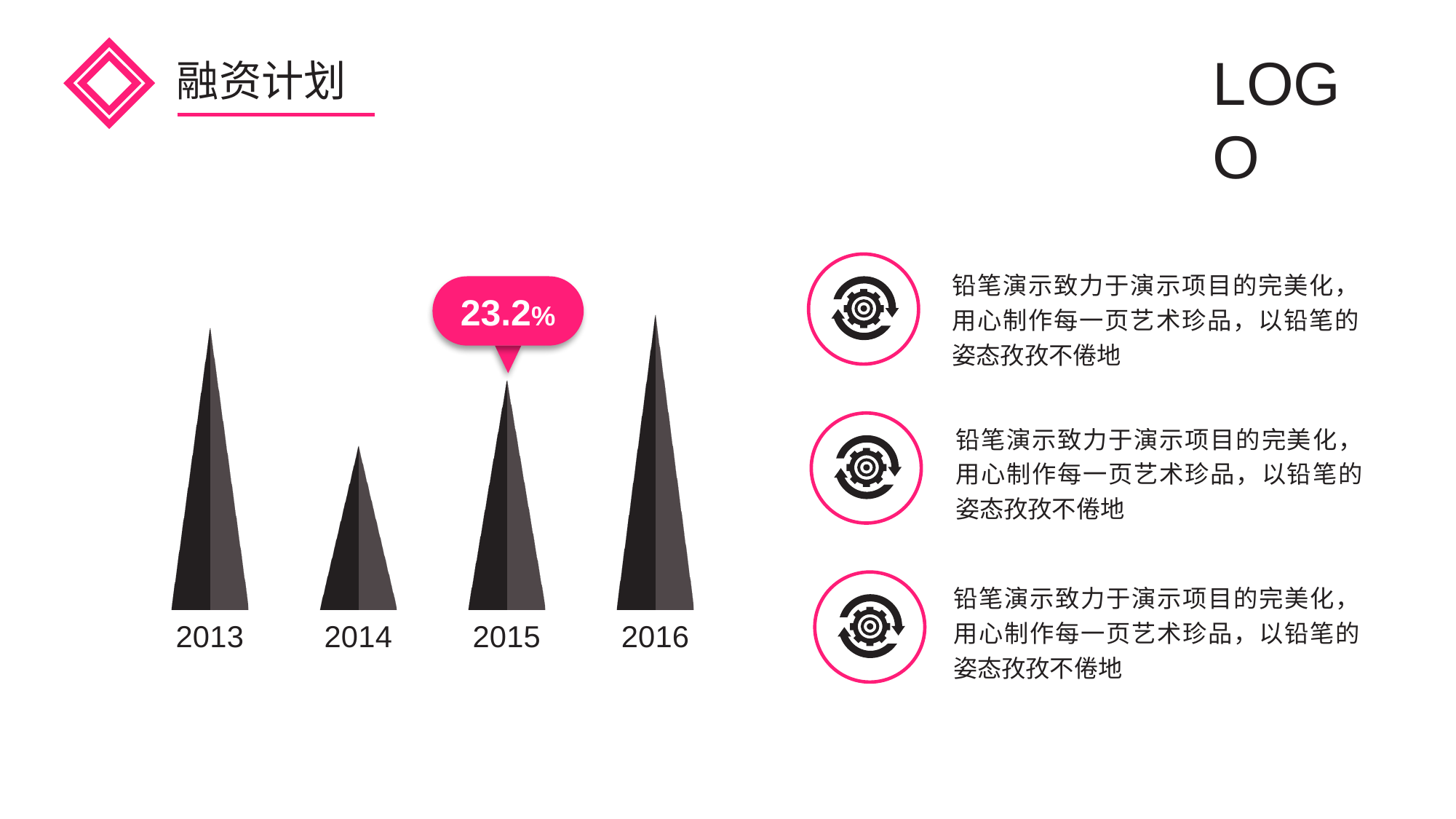

LOGO

融资计划

铅笔演示致力于演示项目的完美化，用心制作每一页艺术珍品，以铅笔的姿态孜孜不倦地

### Chart

| Category | 系列 1 |
|---|---|
| 2013 | 4.3 |
| 2014 | 2.5 |
| 2015 | 3.5 |
| 2016 | 4.5 |
23.2%

铅笔演示致力于演示项目的完美化，用心制作每一页艺术珍品，以铅笔的姿态孜孜不倦地

铅笔演示致力于演示项目的完美化，用心制作每一页艺术珍品，以铅笔的姿态孜孜不倦地